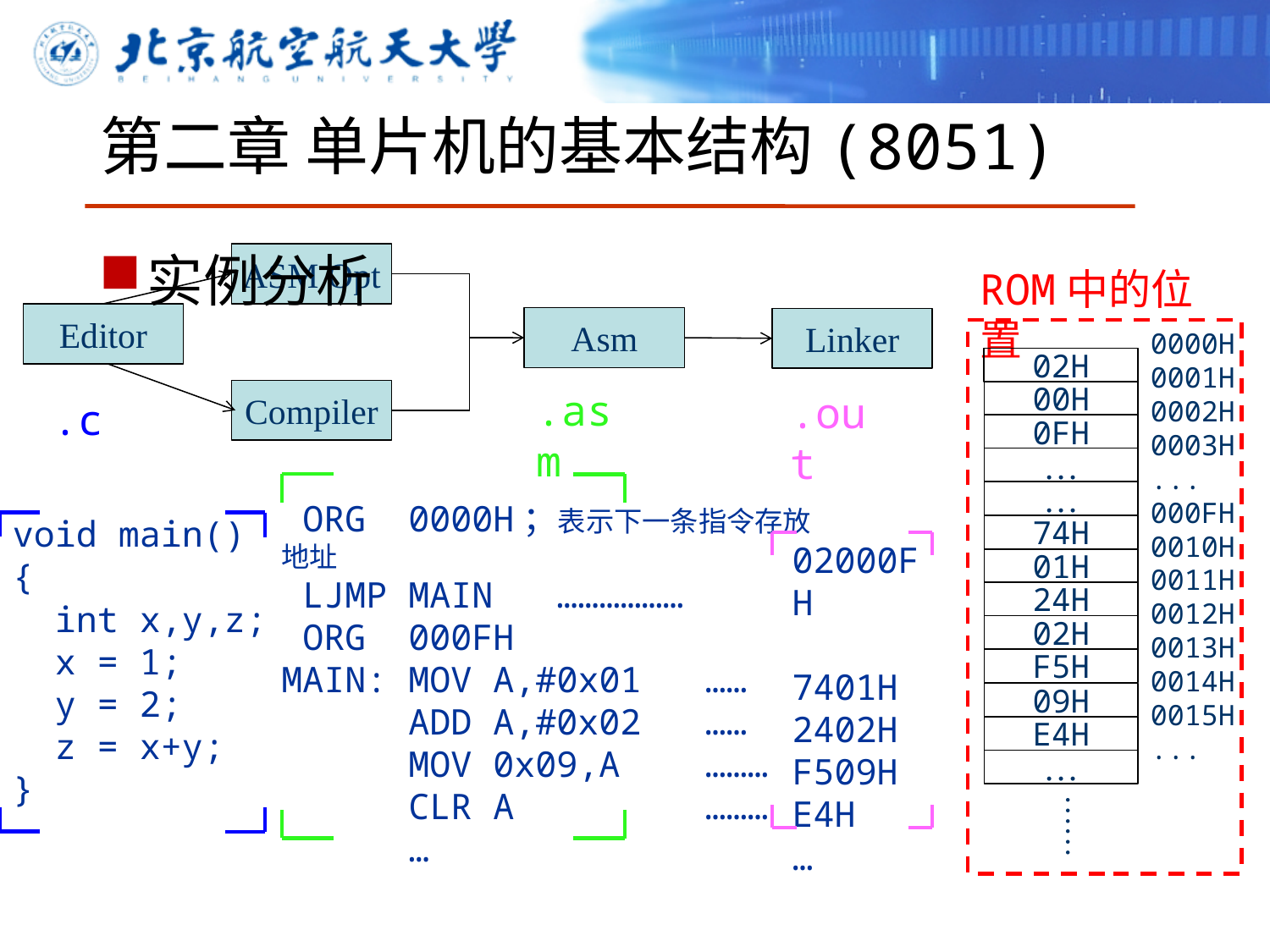

# 第二章 单片机的基本结构(8051)

实例分析

ASM Opt
Editor
Asm
Linker
Compiler
ROM中的位置

0000H
0001H
0002H
0003H
...
000FH
0010H
0011H
0012H
0013H
0014H
0015H
...
74H
01H
…
……
24H
02H
09H
E4H
02H
00H
0FH
…
…
F5H
.asm
.out
.c
 ORG  0000H；表示下一条指令存放地址
 LJMP MAIN   ………………
 ORG  000FH
MAIN: MOV A,#0x01   ……
      ADD A,#0x02   ……
      MOV 0x09,A    ………
      CLR A         ………
      …
void main()
{
  int x,y,z;
  x = 1;
  y = 2;
  z = x+y;
}

02000FH

7401H
2402H
F509H
E4H
…